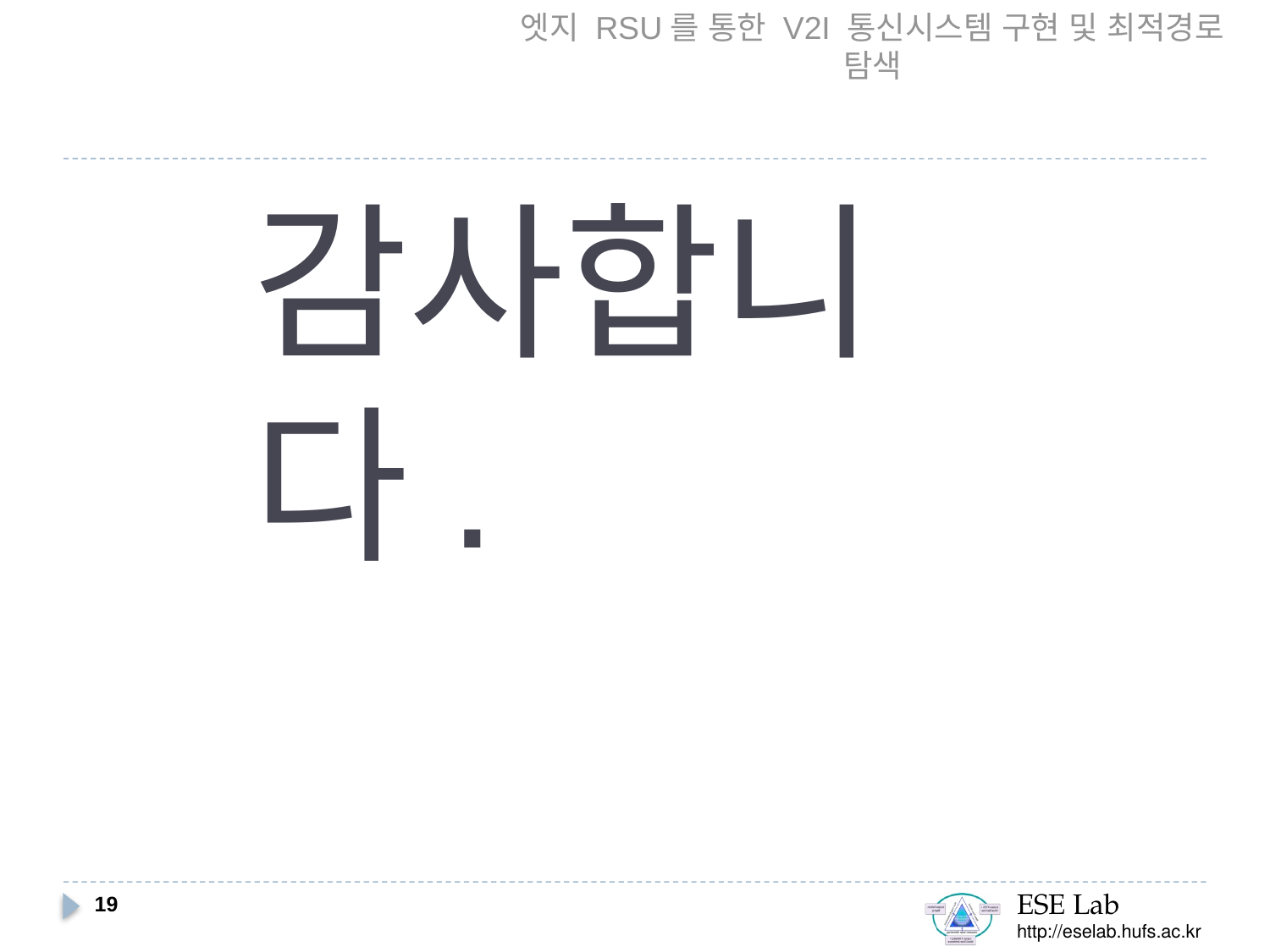

엣지 RSU를 통한 V2I 통신시스템 구현 및 최적경로 탐색
# 감사합니다.